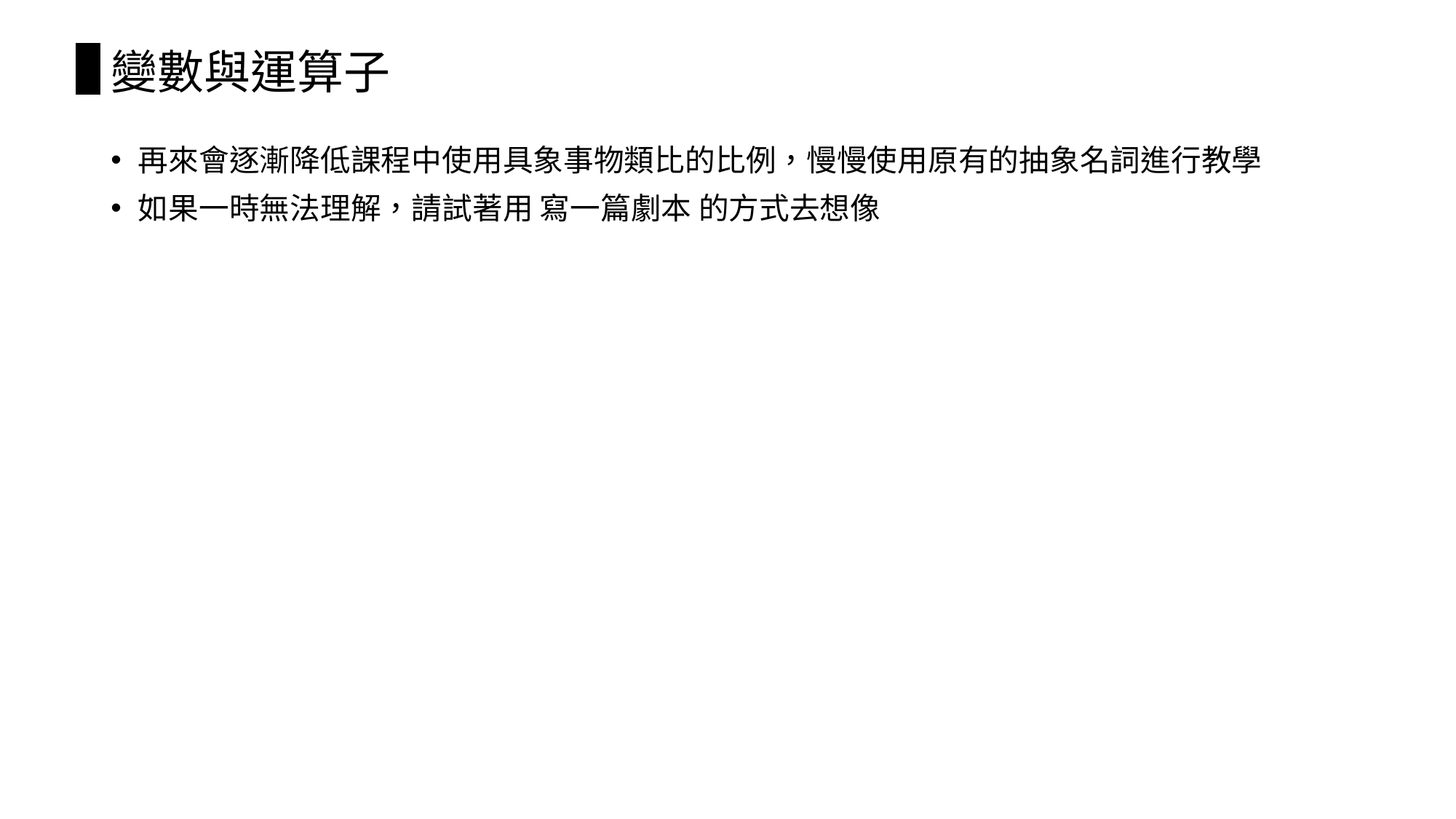

# 變數與運算子
再來會逐漸降低課程中使用具象事物類比的比例，慢慢使用原有的抽象名詞進行教學
如果一時無法理解，請試著用 寫一篇劇本 的方式去想像